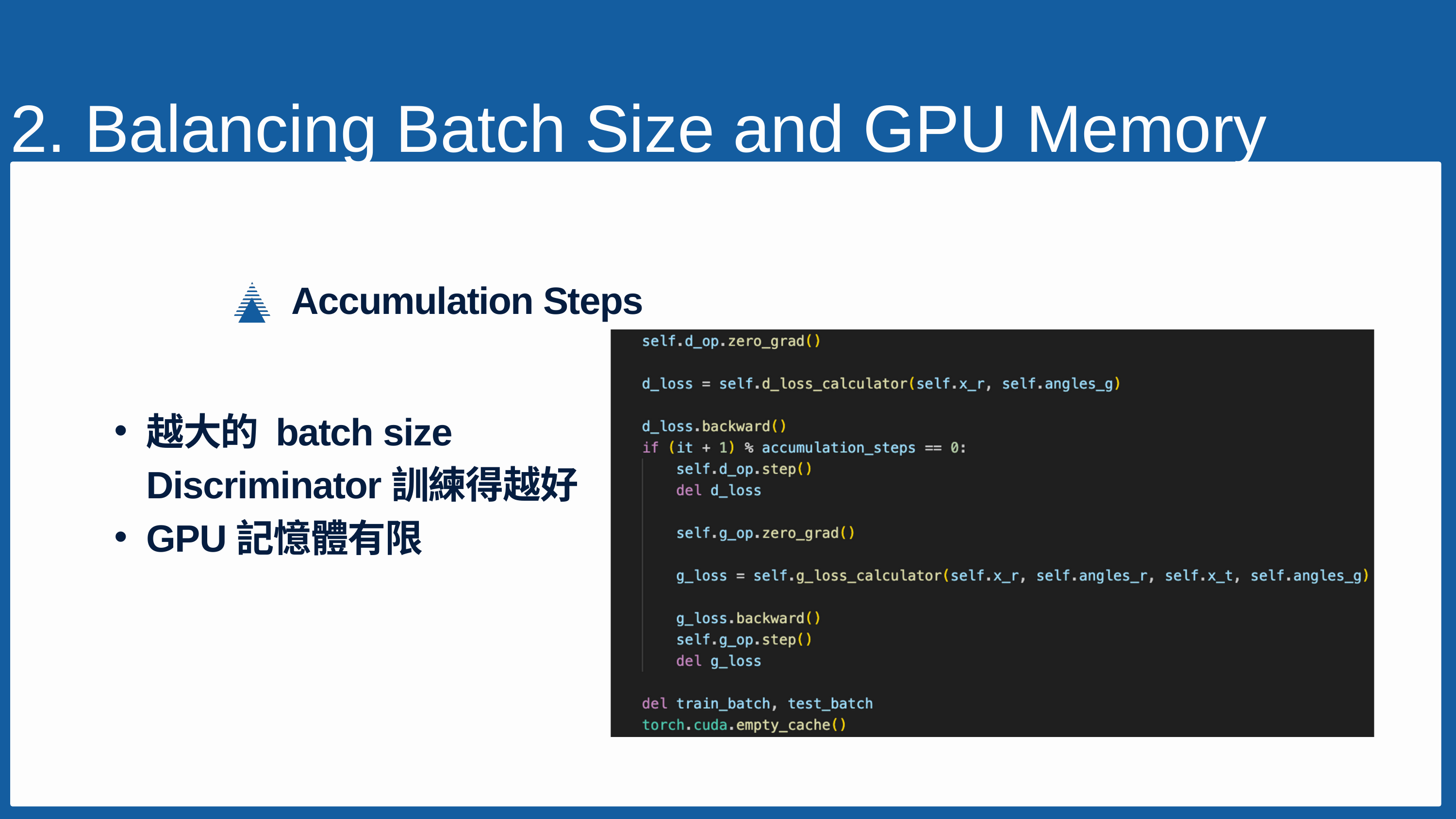

2. Balancing Batch Size and GPU Memory

Accumulation Steps

越大的 batch size Discriminator訓練得越好
GPU記憶體有限